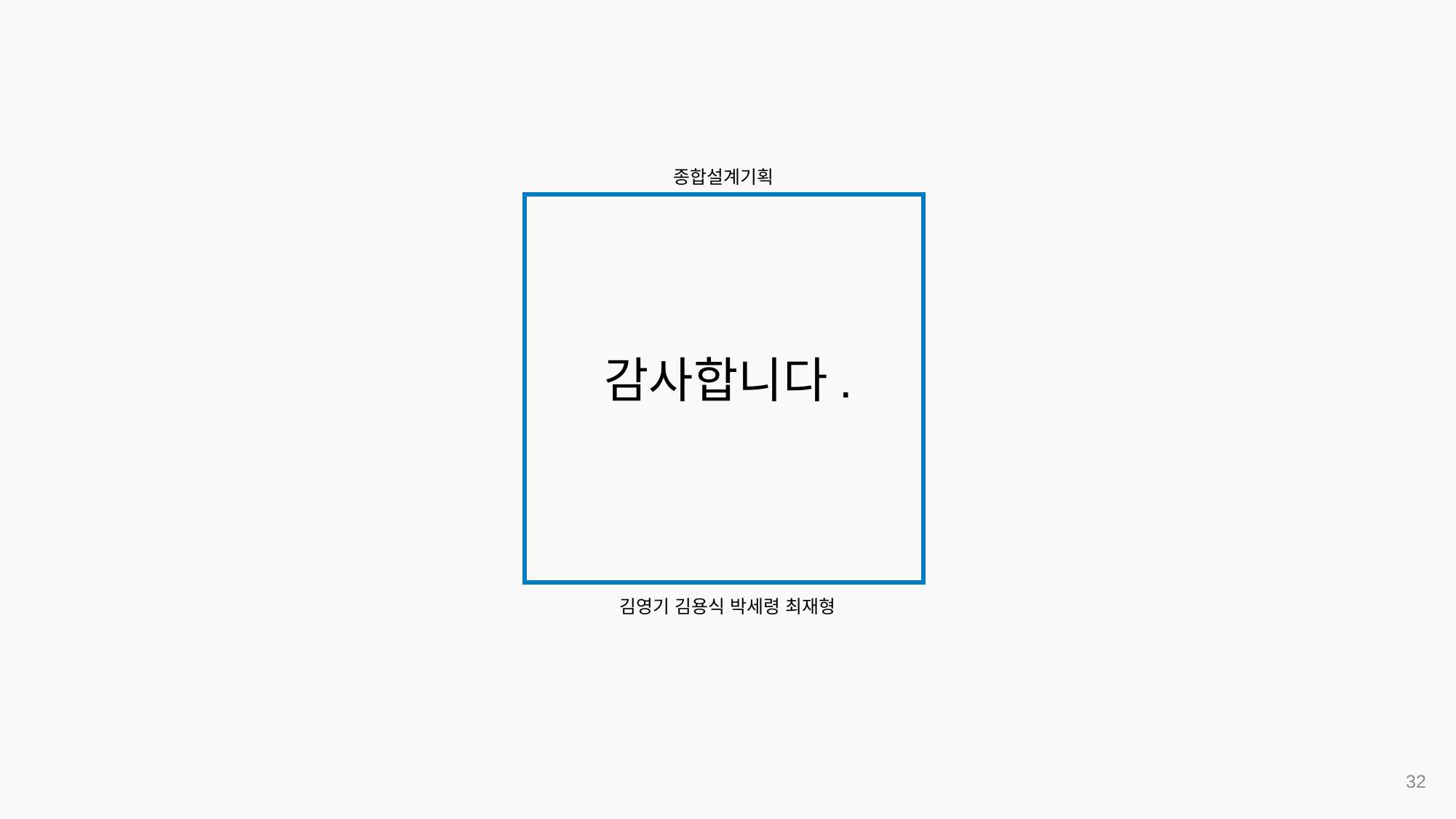

종합설계기획

감사합니다.
김영기 김용식 박세령 최재형
32